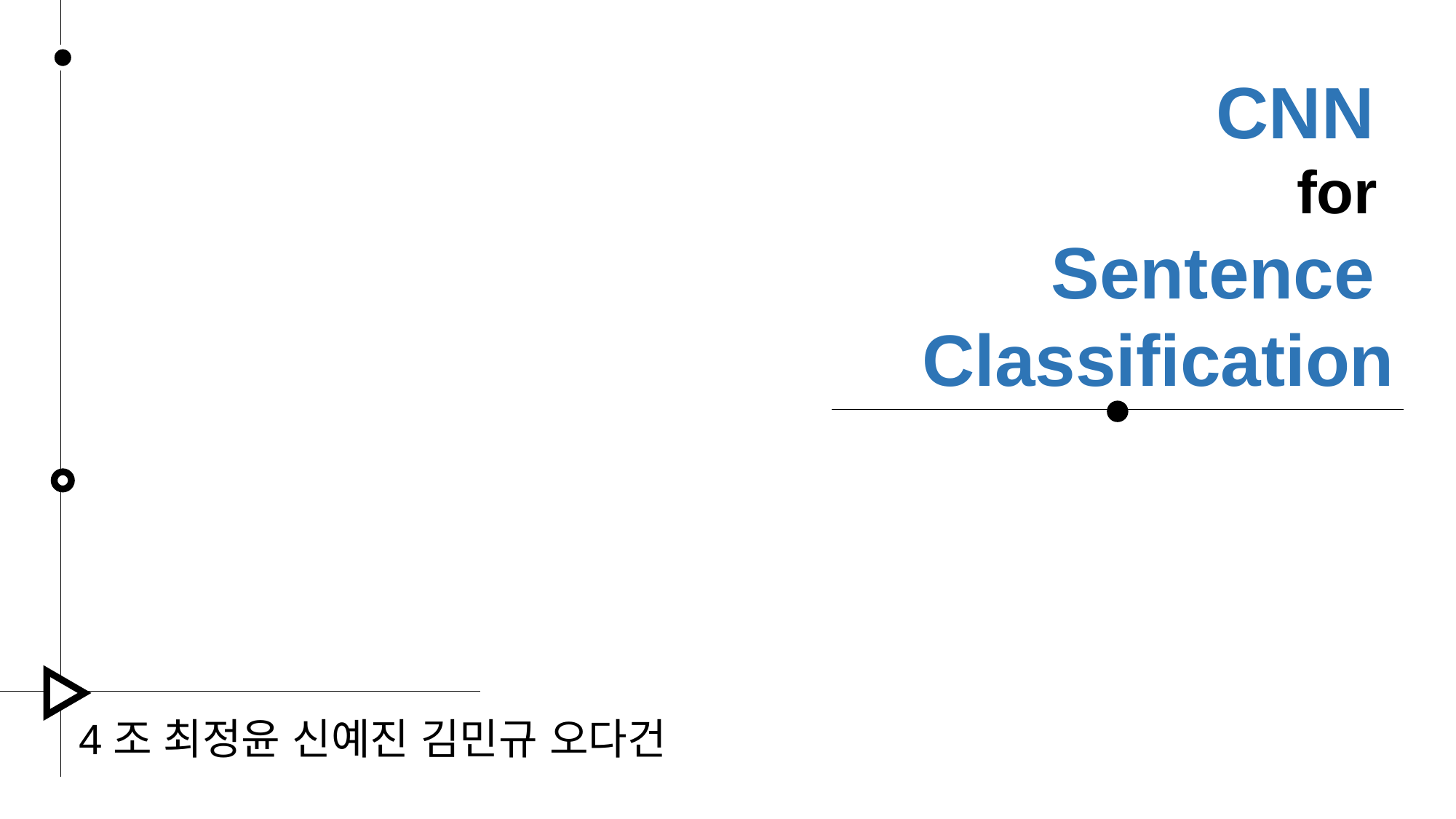

CNN
for
Sentence
Classification

4조 최정윤 신예진 김민규 오다건